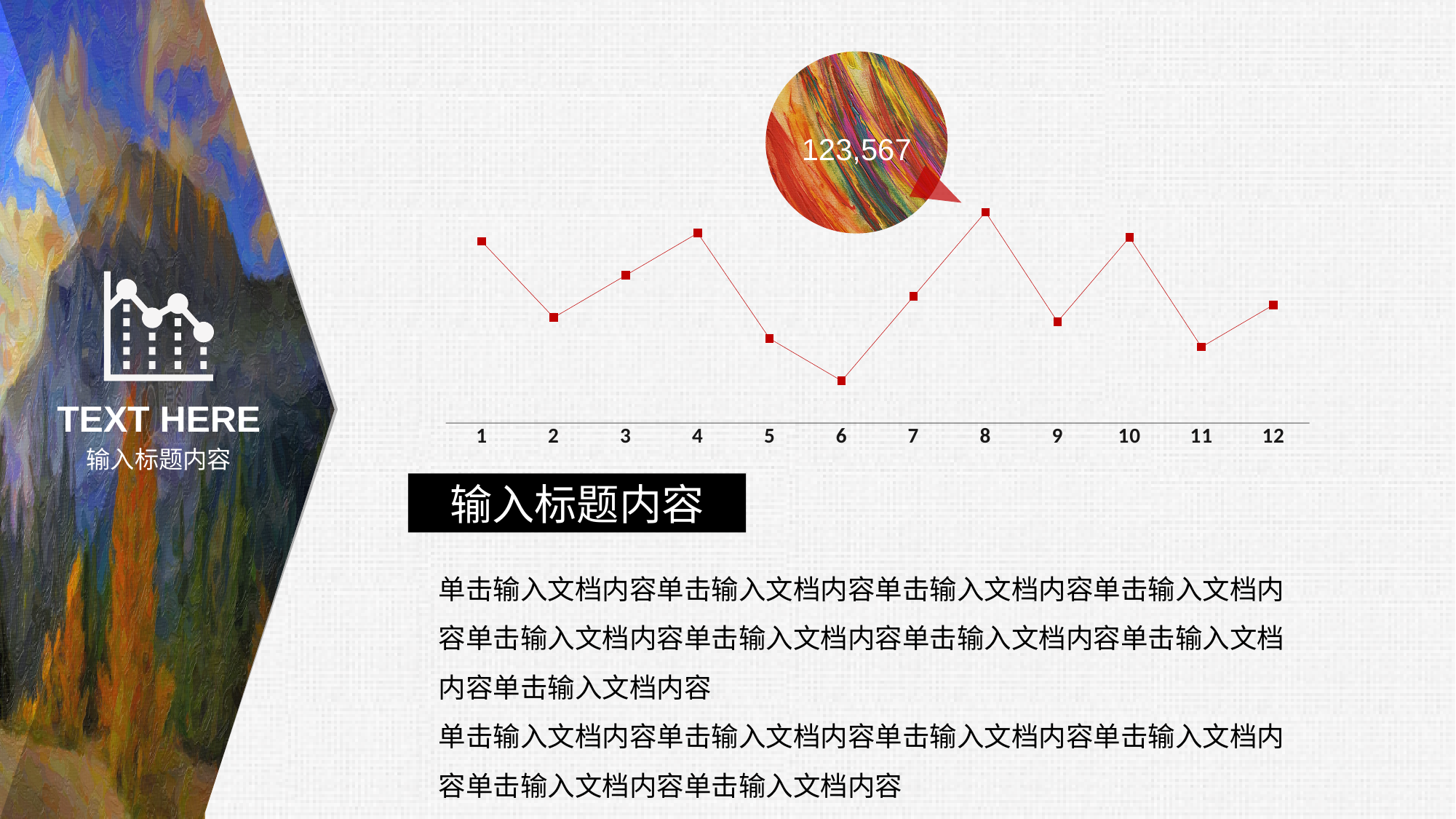

123,567

### Chart

| Category | Product |
|---|---|
| 1 | 4.3 |
| 2 | 2.5 |
| 3 | 3.5 |
| 4 | 4.5 |
| 5 | 2.0 |
| 6 | 1.0 |
| 7 | 3.0 |
| 8 | 5.0 |
| 9 | 2.4 |
| 10 | 4.4 |
| 11 | 1.8 |
| 12 | 2.8 |
TEXT HERE
输入标题内容
输入标题内容
单击输入文档内容单击输入文档内容单击输入文档内容单击输入文档内容单击输入文档内容单击输入文档内容单击输入文档内容单击输入文档内容单击输入文档内容
单击输入文档内容单击输入文档内容单击输入文档内容单击输入文档内容单击输入文档内容单击输入文档内容